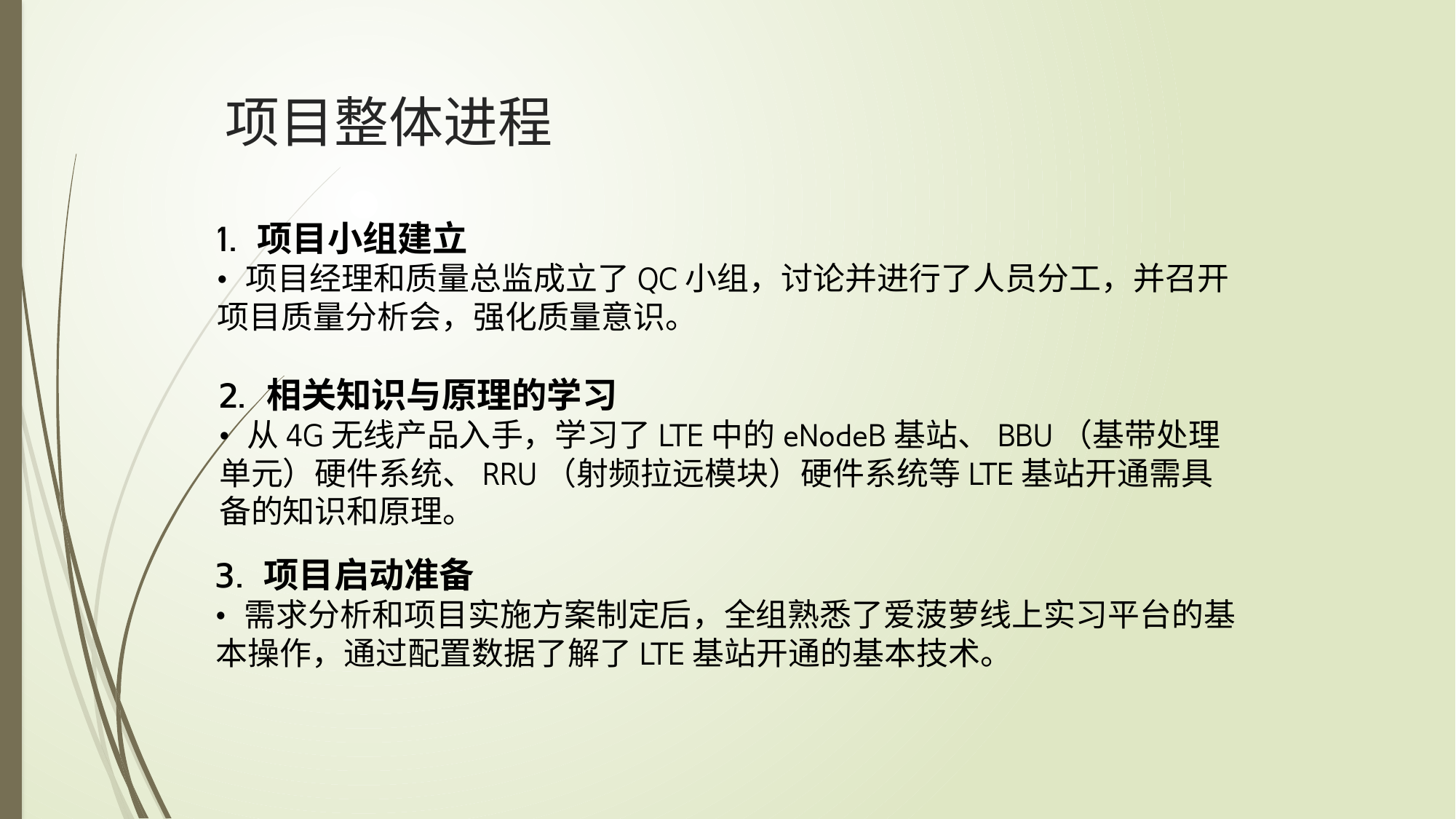

# 项目整体进程
1. 项目小组建立
• 项目经理和质量总监成立了QC小组，讨论并进行了人员分工，并召开项目质量分析会，强化质量意识。
2. 相关知识与原理的学习
• 从4G无线产品入手，学习了LTE中的eNodeB基站、BBU（基带处理单元）硬件系统、RRU（射频拉远模块）硬件系统等LTE基站开通需具备的知识和原理。

3. 项目启动准备
• 需求分析和项目实施方案制定后，全组熟悉了爱菠萝线上实习平台的基本操作，通过配置数据了解了LTE基站开通的基本技术。